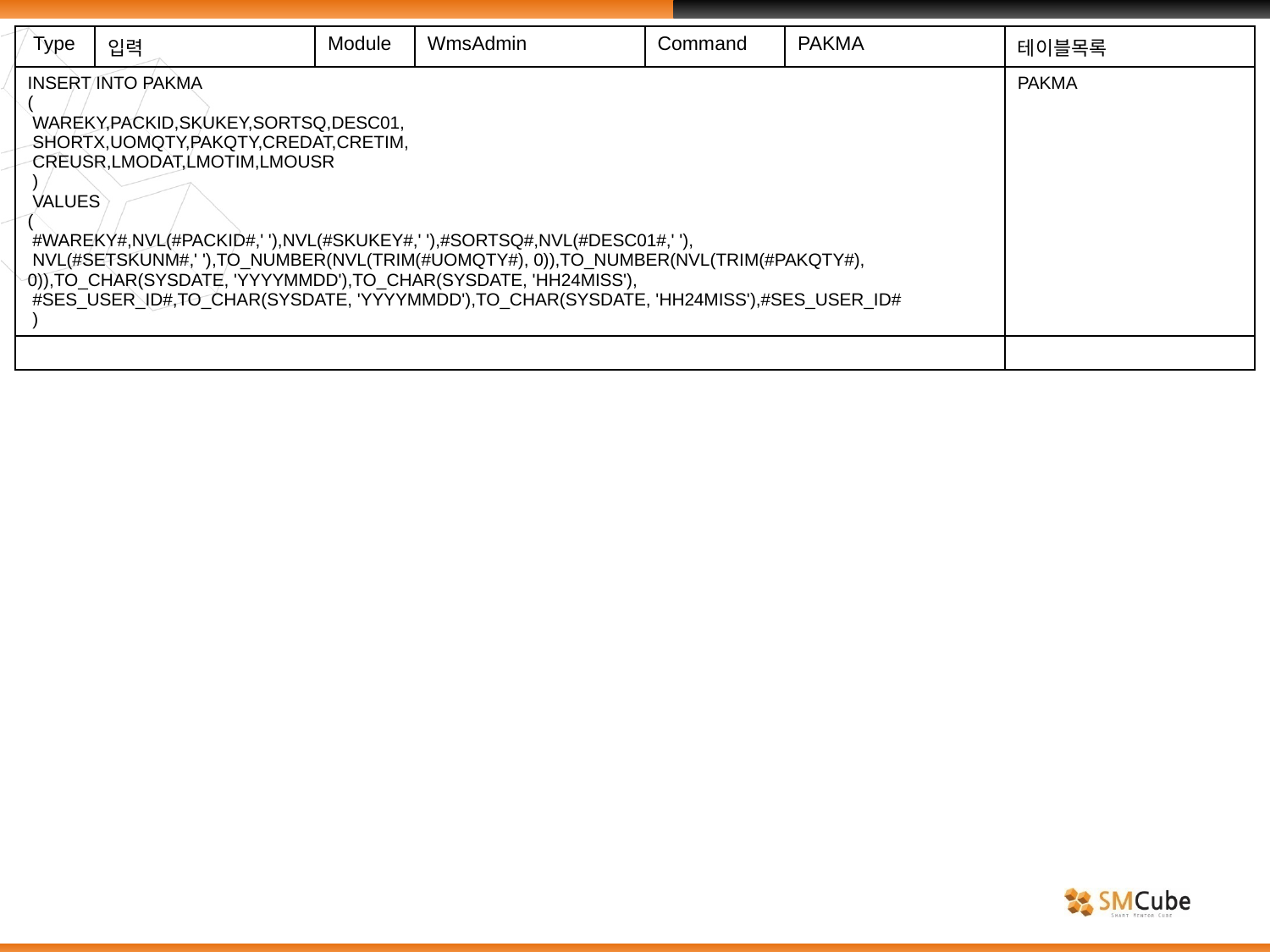

| Type | 입력 | Module | WmsAdmin | Command | PAKMA | 테이블목록 |
| --- | --- | --- | --- | --- | --- | --- |
| INSERT INTO PAKMA ( WAREKY,PACKID,SKUKEY,SORTSQ,DESC01, SHORTX,UOMQTY,PAKQTY,CREDAT,CRETIM, CREUSR,LMODAT,LMOTIM,LMOUSR ) VALUES ( #WAREKY#,NVL(#PACKID#,' '),NVL(#SKUKEY#,' '),#SORTSQ#,NVL(#DESC01#,' '), NVL(#SETSKUNM#,' '),TO\_NUMBER(NVL(TRIM(#UOMQTY#), 0)),TO\_NUMBER(NVL(TRIM(#PAKQTY#), 0)),TO\_CHAR(SYSDATE, 'YYYYMMDD'),TO\_CHAR(SYSDATE, 'HH24MISS'), #SES\_USER\_ID#,TO\_CHAR(SYSDATE, 'YYYYMMDD'),TO\_CHAR(SYSDATE, 'HH24MISS'),#SES\_USER\_ID# ) |  |  |  |  |  | PAKMA |
|  |  |  |  |  |  |  |